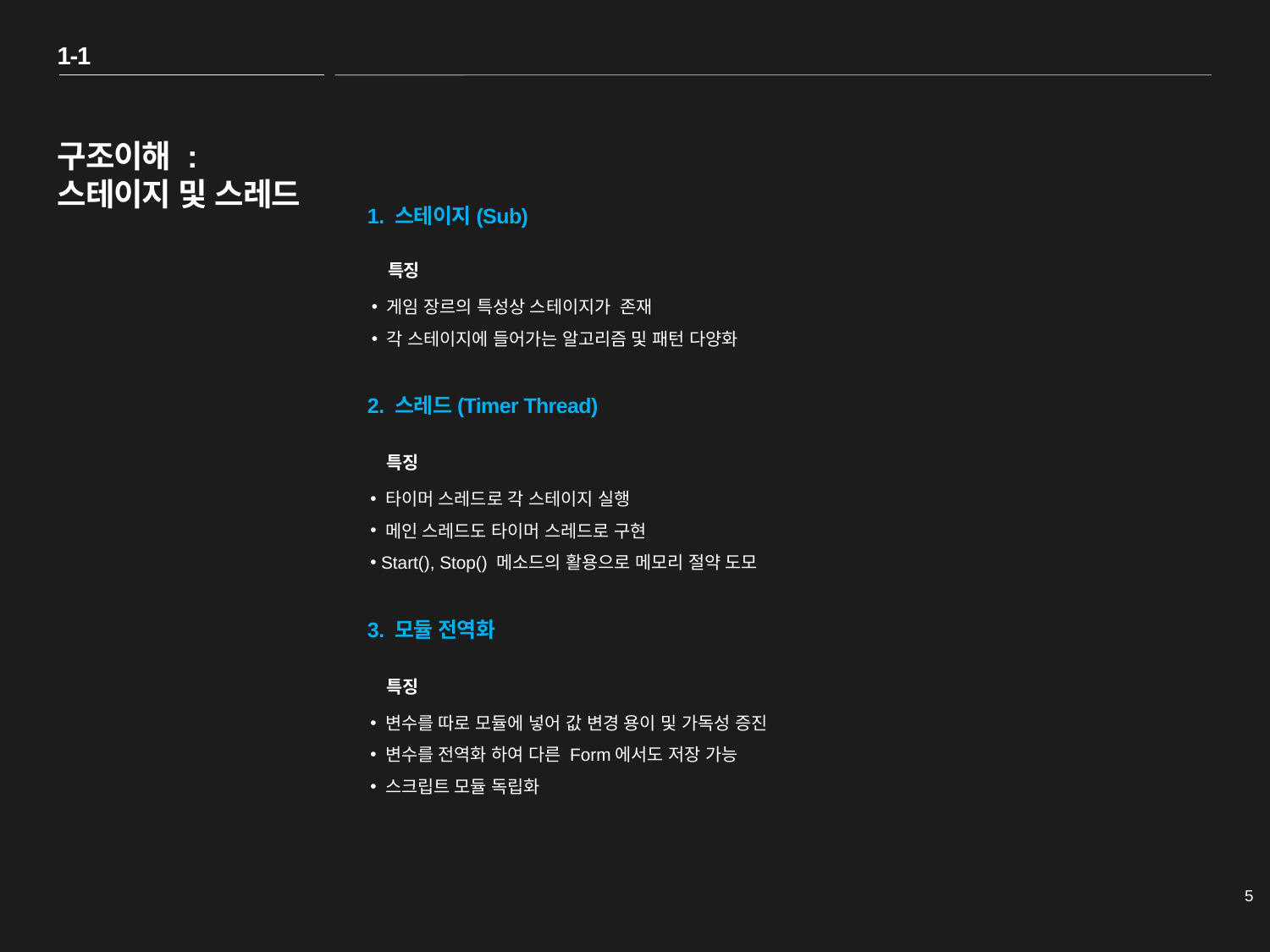

1-1
# 구조이해 : 스테이지 및 스레드
1. 스테이지(Sub)
 특징
 게임 장르의 특성상 스테이지가  존재
 각 스테이지에 들어가는 알고리즘 및 패턴 다양화

2. 스레드(Timer Thread)
 특징
 타이머 스레드로 각 스테이지 실행
 메인 스레드도 타이머 스레드로 구현
 Start(), Stop() 메소드의 활용으로 메모리 절약 도모

3. 모듈 전역화
 특징
 변수를 따로 모듈에 넣어 값 변경 용이 및 가독성 증진
 변수를 전역화 하여 다른 Form에서도 저장 가능
 스크립트 모듈 독립화

5